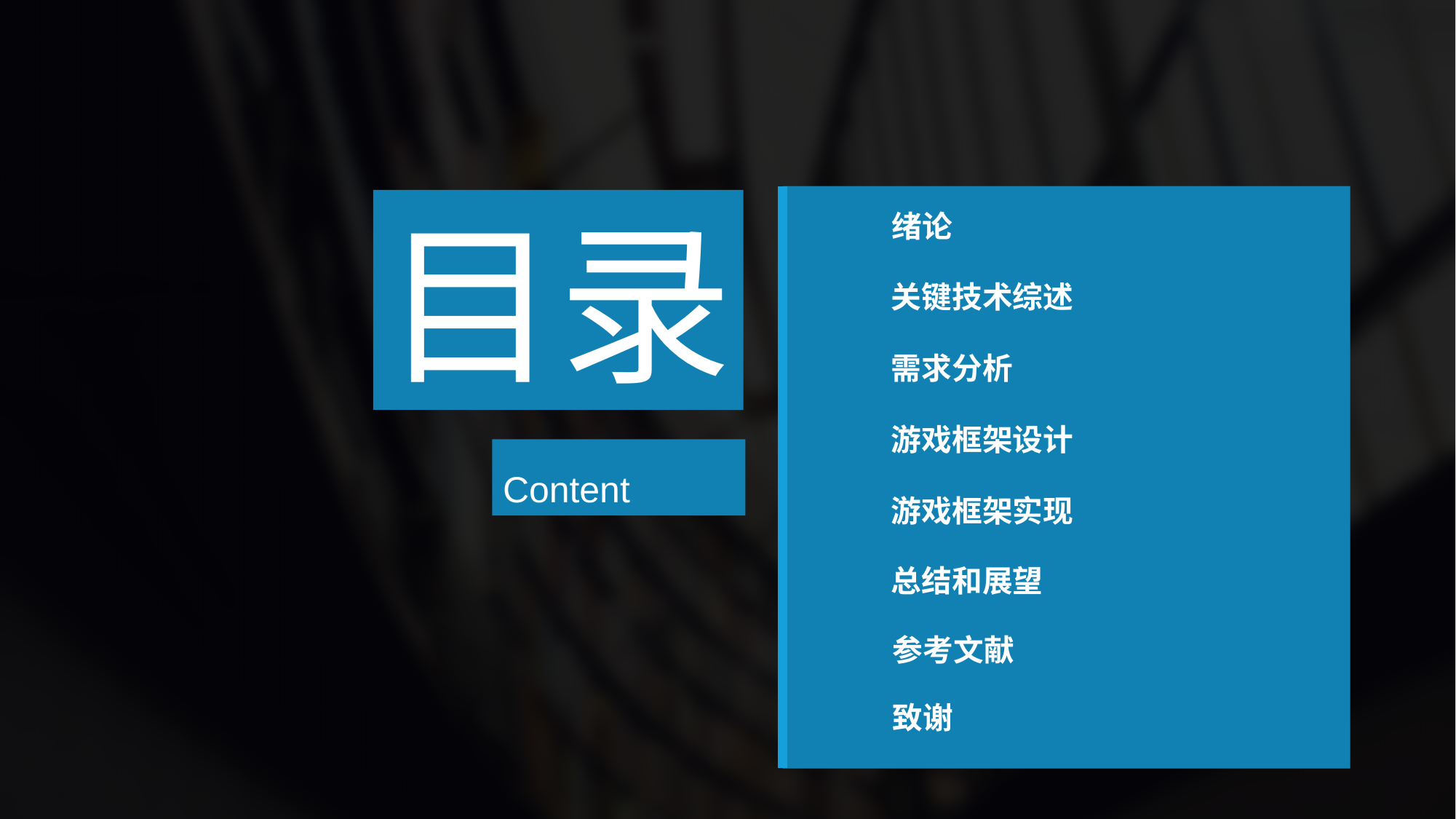

目录
绪论
关键技术综述
需求分析
游戏框架设计
游戏框架实现
总结和展望
Content
参考文献
致谢